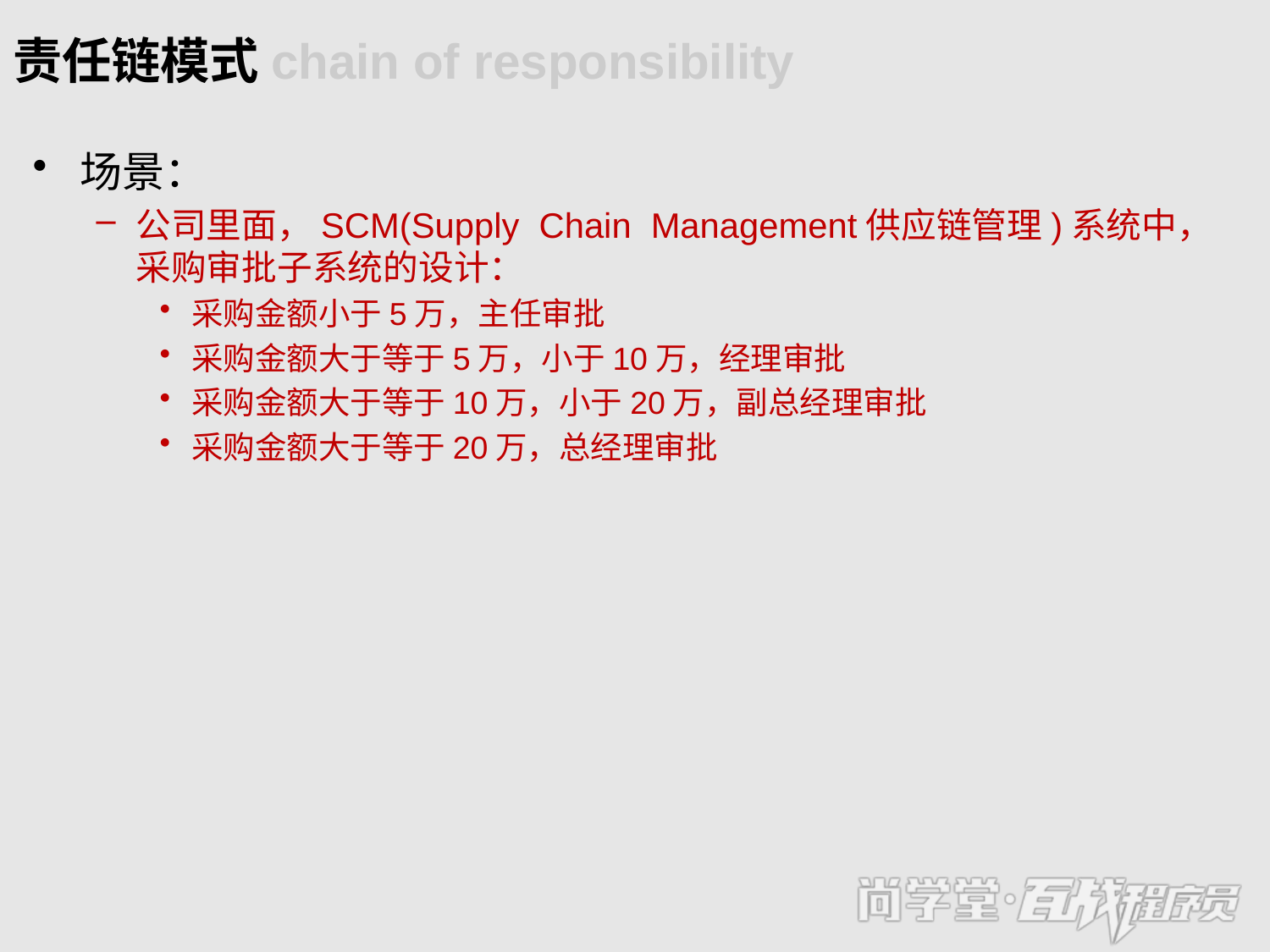

# 责任链模式chain of responsibility
场景：
公司里面，SCM(Supply  Chain  Management供应链管理)系统中，采购审批子系统的设计：
采购金额小于5万，主任审批
采购金额大于等于5万，小于10万，经理审批
采购金额大于等于10万，小于20万，副总经理审批
采购金额大于等于20万，总经理审批